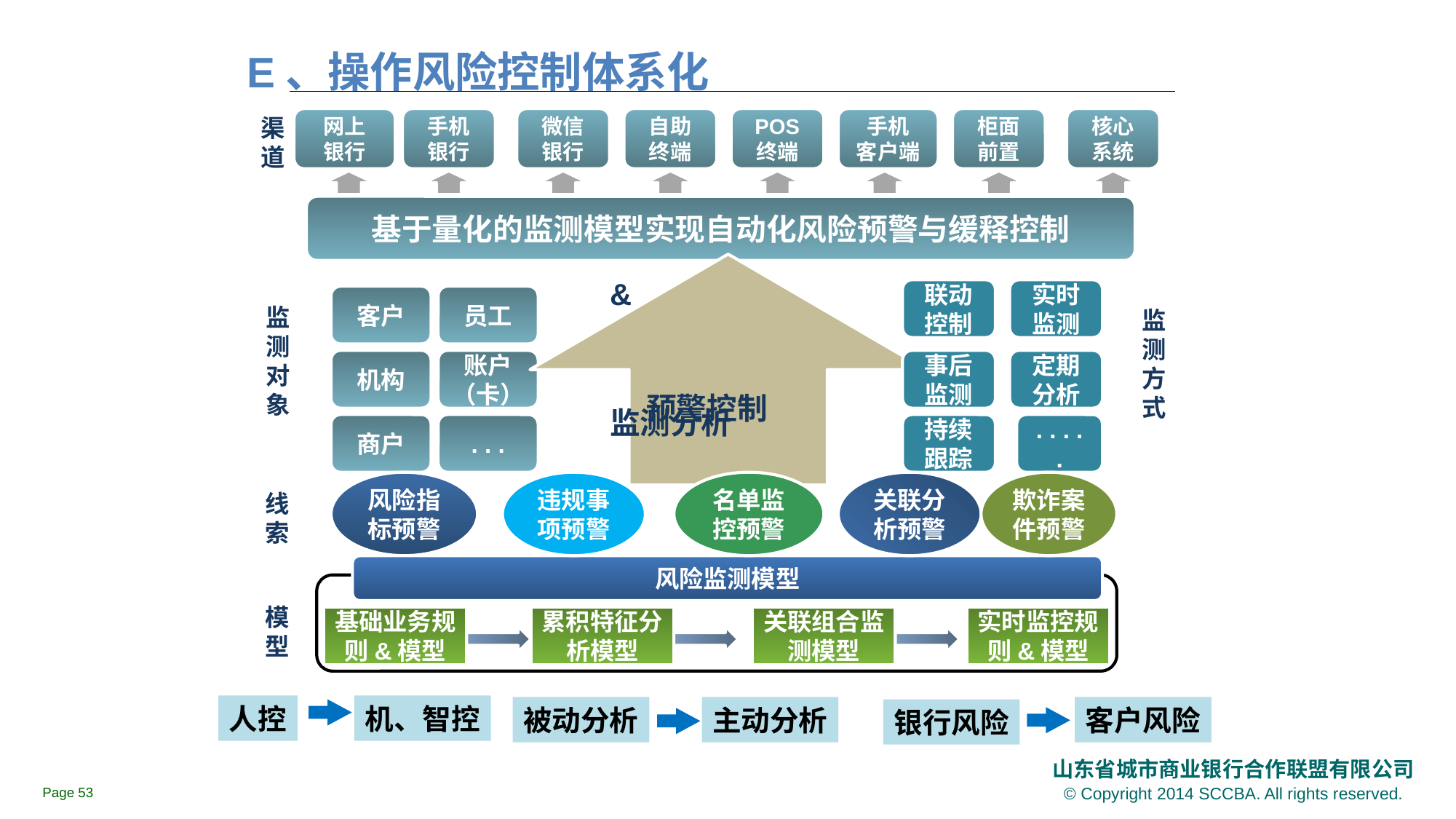

# E、操作风险控制体系化
网上
银行
手机
银行
微信
银行
自助
终端
POS
终端
手机
客户端
柜面
前置
核心
系统
渠道

基于量化的监测模型实现自动化风险预警与缓释控制
监测分析&
预警控制
监测方式
监测对象
联动控制
实时监测
客户
员工
机构
账户（卡）
事后监测
定期分析
商户
. . .
持续跟踪
. . . . .
风险指标预警
违规事项预警
名单监控预警
关联分析预警
欺诈案件预警
线索
风险监测模型

模型

基础业务规则&模型
累积特征分析模型
关联组合监测模型
实时监控规则&模型

人控
机、智控
被动分析
主动分析
客户风险

银行风险

Page 53